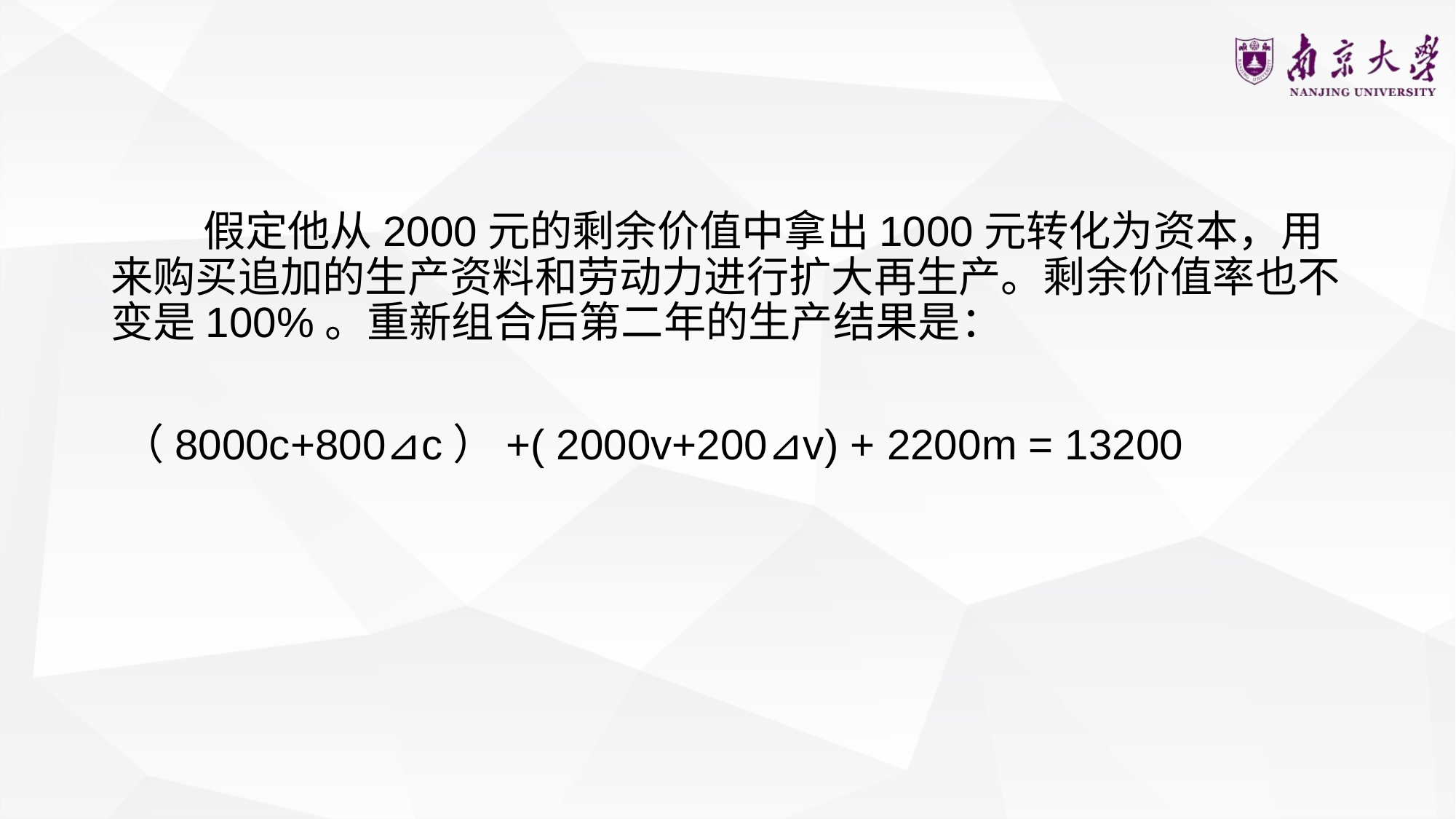

#
　        假定他从2000元的剩余价值中拿出1000元转化为资本，用来购买追加的生产资料和劳动力进行扩大再生产。剩余价值率也不变是100%。重新组合后第二年的生产结果是：

   （8000c+800⊿c）+( 2000v+200⊿v) + 2200m = 13200